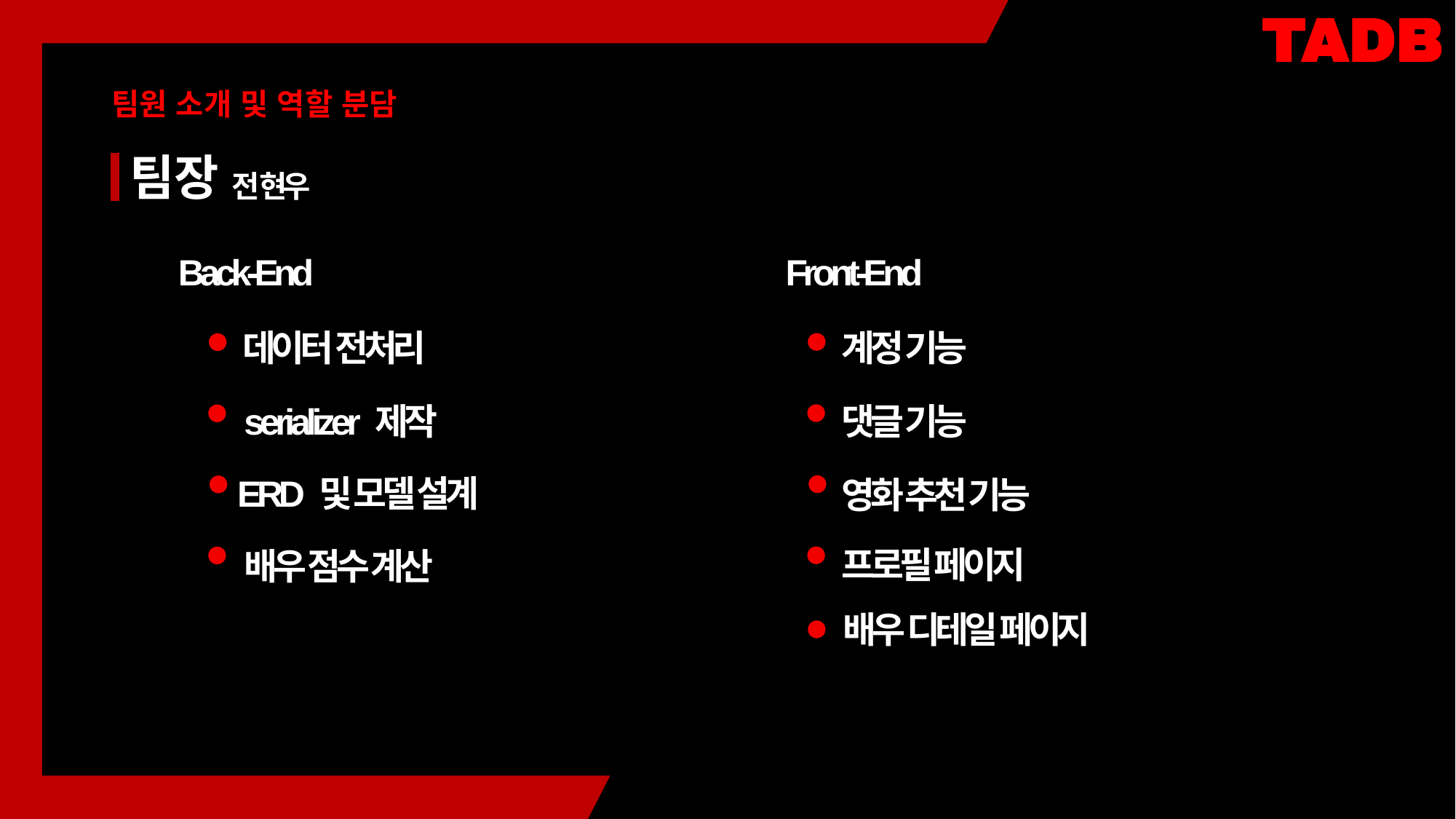

TADB

팀원 소개 및 역할 분담
팀장
전 현우
Front-End
Back-End
계정 기능
데이터 전처리

serializer 제작
댓글 기능

ERD 및 모델 설계
영화 추천 기능

프로필 페이지
배우 점수 계산

배우 디테일 페이지